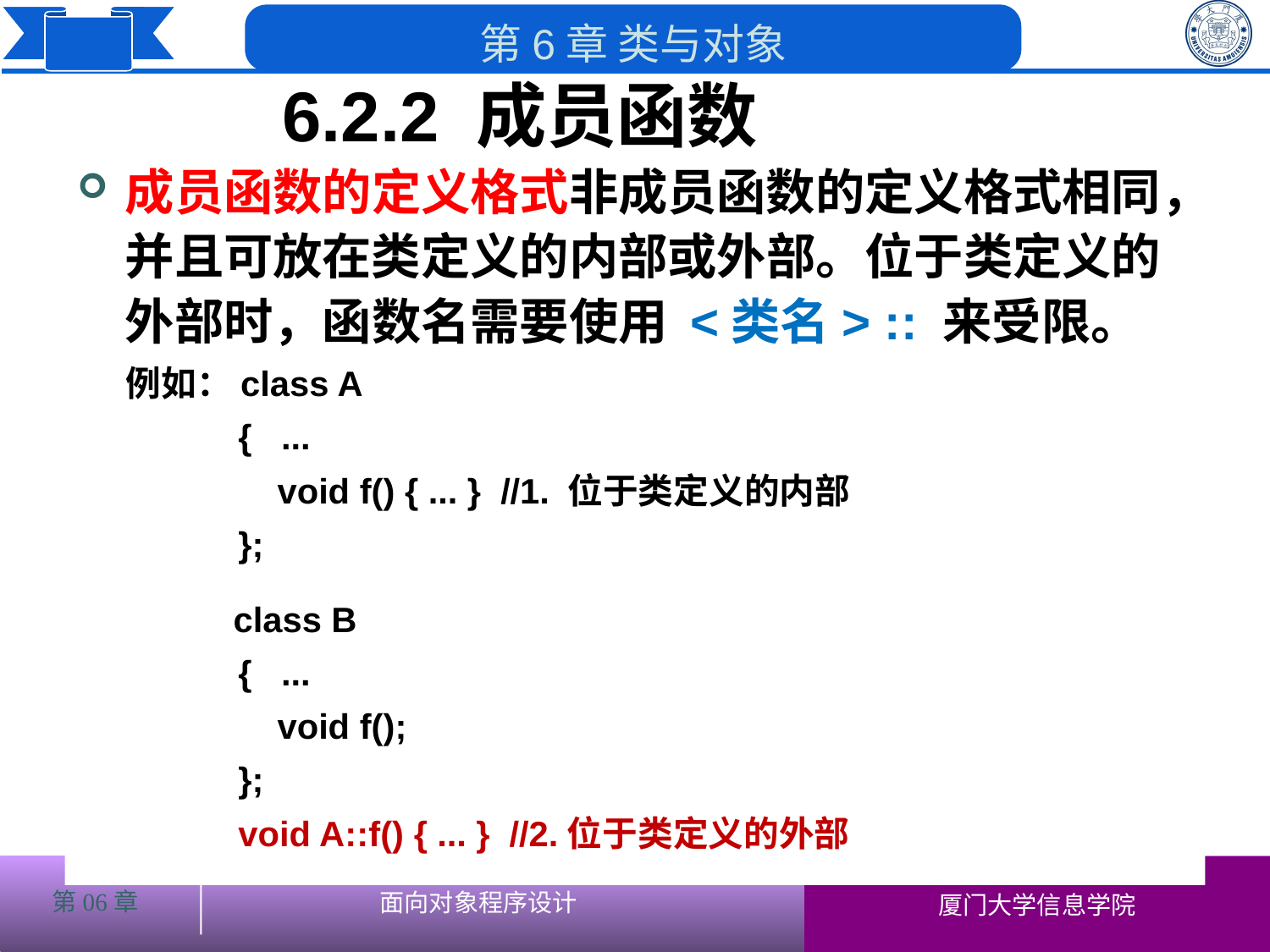

6.2.2 成员函数
# 成员函数的定义格式非成员函数的定义格式相同，并且可放在类定义的内部或外部。位于类定义的外部时，函数名需要使用 <类名> :: 来受限。
     例如：class A
          {   ...
              void f() { ... }  //1. 位于类定义的内部
          };

                class B
          {   ...
              void f();
          };
          void A::f() { ... }  //2.位于类定义的外部
20